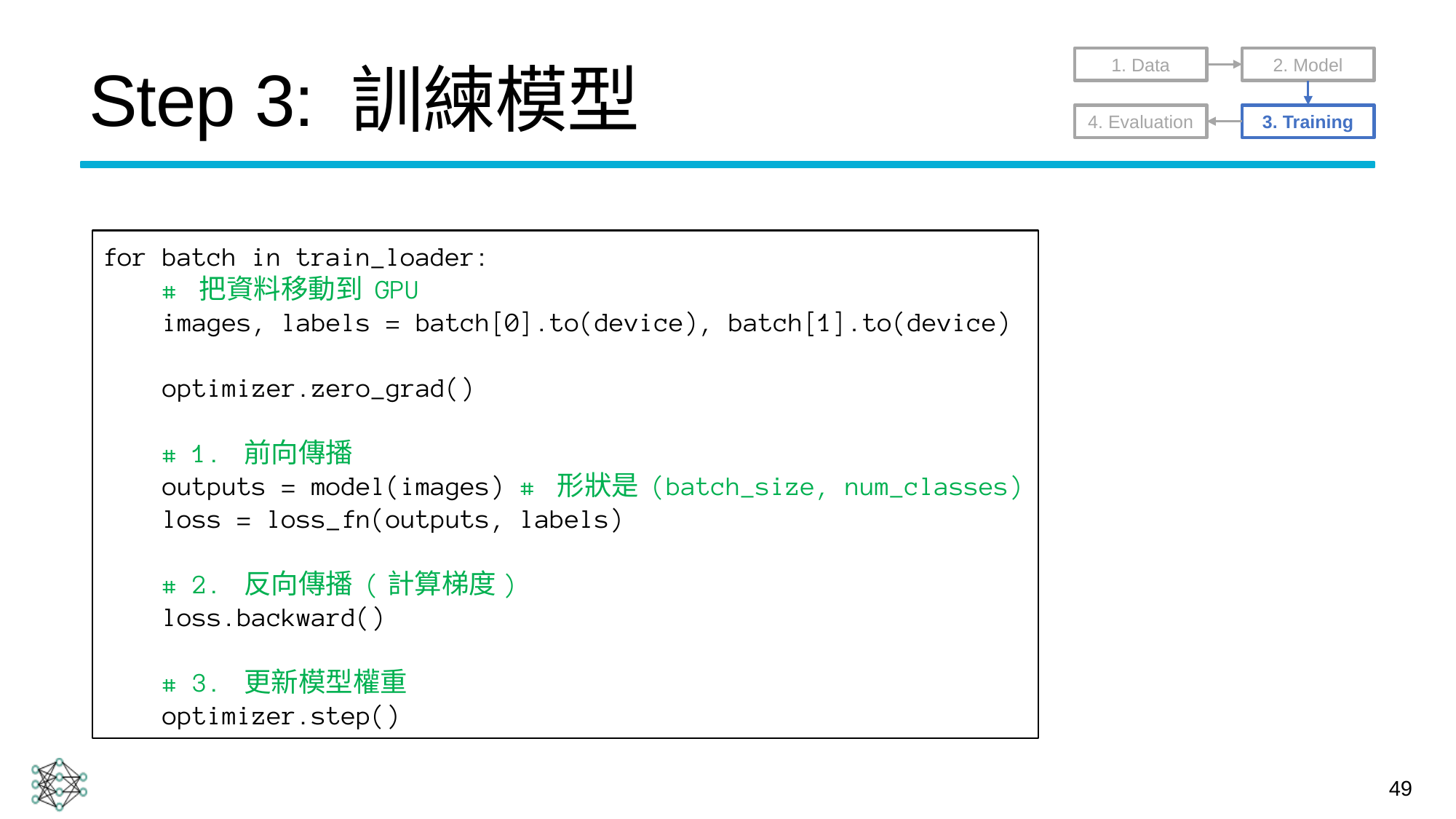

# Step 3: 訓練模型
1. Data
2. Model
4. Evaluation
3. Training
for batch in train_loader:
    # 把資料移動到 GPU
    images, labels = batch[0].to(device), batch[1].to(device)

    optimizer.zero_grad()

    # 1. 前向傳播
    outputs = model(images) # 形狀是 (batch_size, num_classes)
    loss = loss_fn(outputs, labels)

    # 2. 反向傳播 (計算梯度)
    loss.backward()

    # 3. 更新模型權重
    optimizer.step()
49